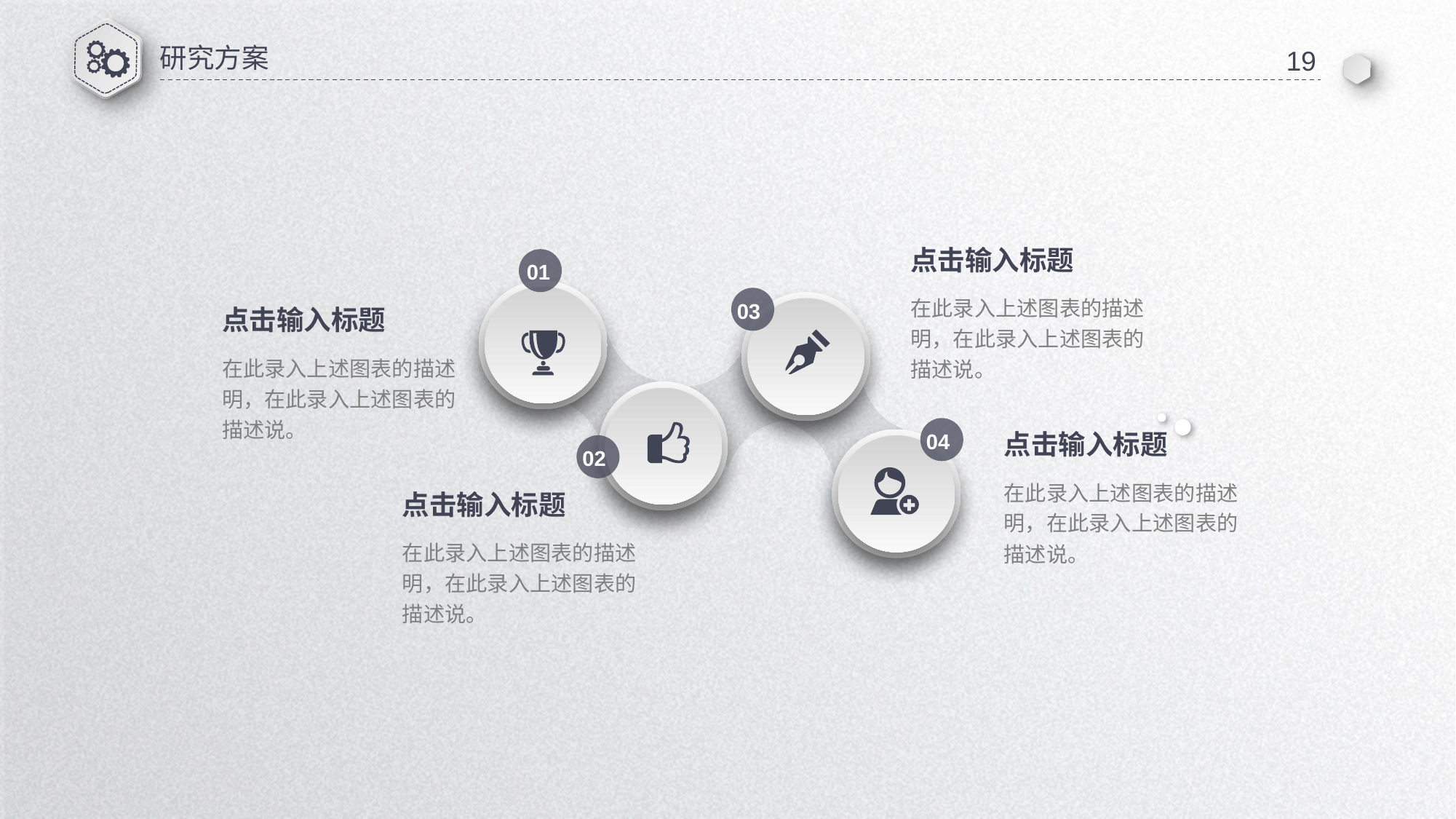

研究方案
19

点击输入标题

01

在此录入上述图表的描述明，在此录入上述图表的描述说。

03

点击输入标题

在此录入上述图表的描述明，在此录入上述图表的描述说。

04

点击输入标题

02

在此录入上述图表的描述明，在此录入上述图表的描述说。
点击输入标题
在此录入上述图表的描述明，在此录入上述图表的描述说。